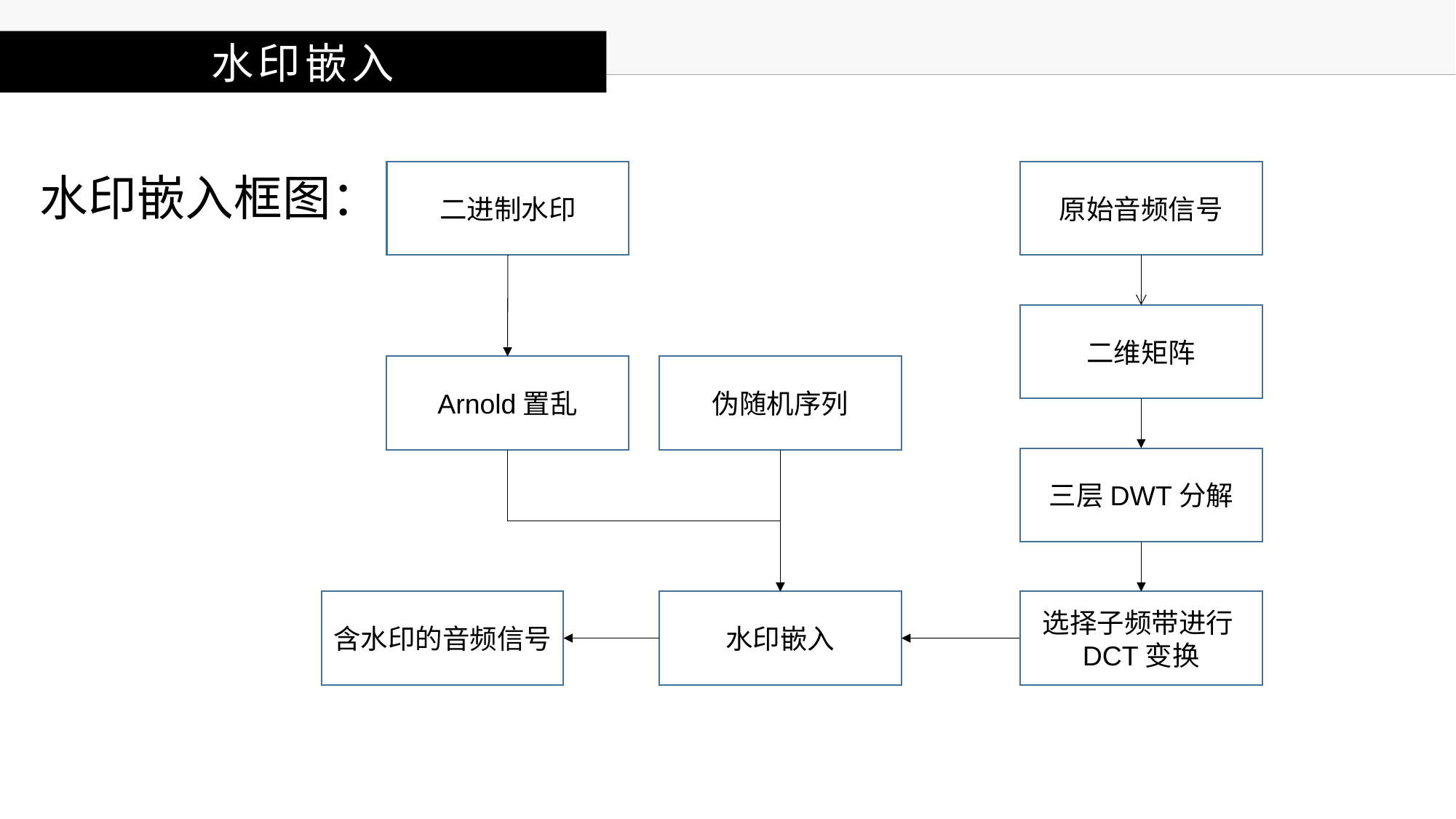

水印嵌入
水印嵌入框图：
二进制水印
原始音频信号
二维矩阵
伪随机序列
Arnold置乱
三层DWT分解
选择子频带进行DCT变换
含水印的音频信号
水印嵌入